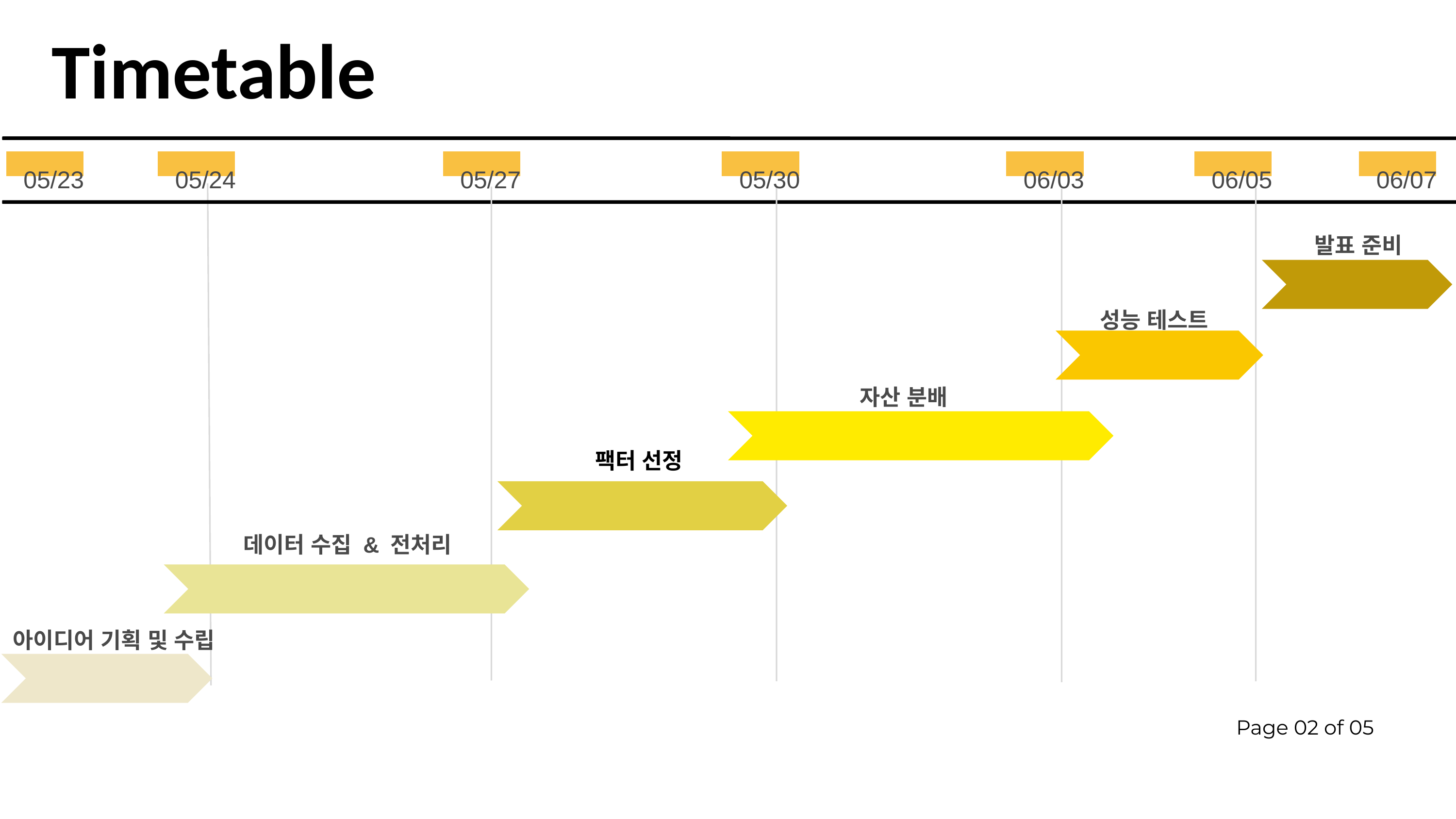

Timetable

05/23

05/24

05/27

05/30

06/03

06/05

06/07

발표 준비

성능 테스트

자산 분배

팩터 선정

데이터 수집 & 전처리
READ MORE

아이디어 기획 및 수립

Page 02 of 05